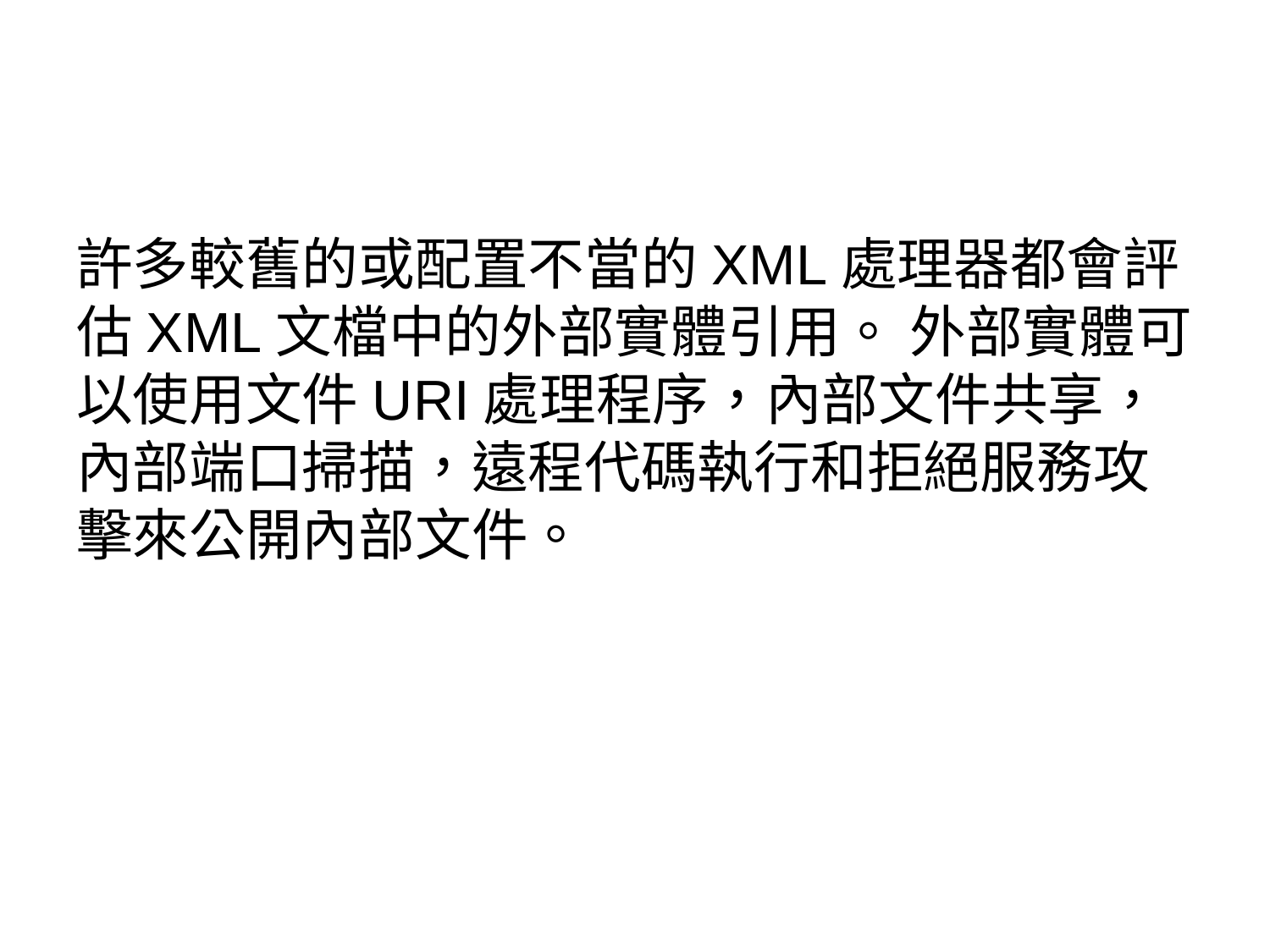

#
許多較舊的或配置不當的XML處理器都會評估XML文檔中的外部實體引用。 外部實體可以使用文件URI處理程序，內部文件共享，內部端口掃描，遠程代碼執行和拒絕服務攻擊來公開內部文件。